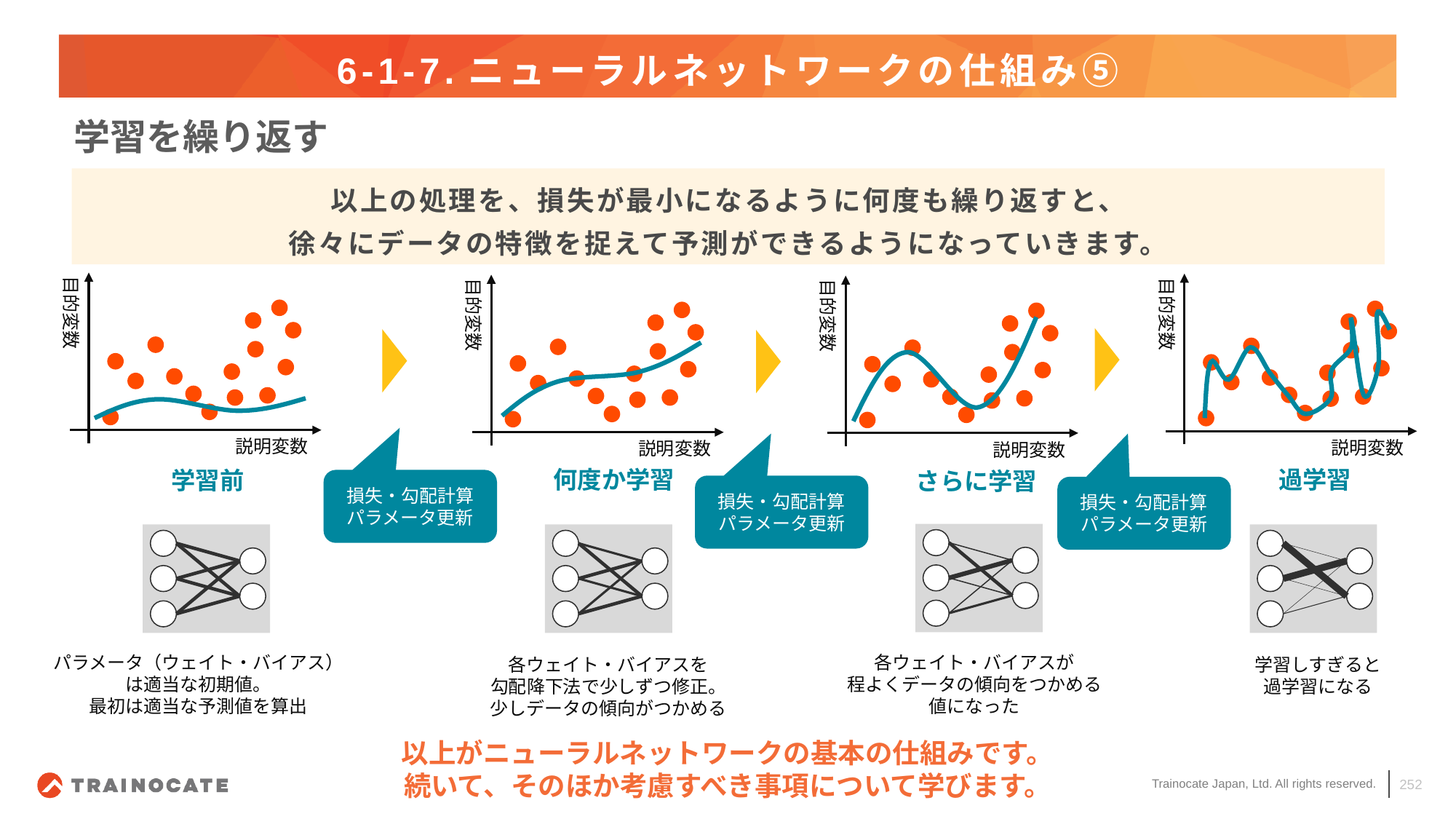

# 6-1-7.ニューラルネットワークの仕組み⑤
学習を繰り返す
以上の処理を、損失が最小になるように何度も繰り返すと、
徐々にデータの特徴を捉えて予測ができるようになっていきます。
目的変数

目的変数

目的変数

目的変数

説明変数
説明変数
説明変数
説明変数
何度か学習
過学習
学習前
さらに学習
損失・勾配計算
パラメータ更新
損失・勾配計算
パラメータ更新
損失・勾配計算
パラメータ更新

パラメータ（ウェイト・バイアス）
は適当な初期値。
最初は適当な予測値を算出
各ウェイト・バイアスが
程よくデータの傾向をつかめる
値になった
学習しすぎると
過学習になる
各ウェイト・バイアスを
勾配降下法で少しずつ修正。
少しデータの傾向がつかめる
以上がニューラルネットワークの基本の仕組みです。
続いて、そのほか考慮すべき事項について学びます。
252